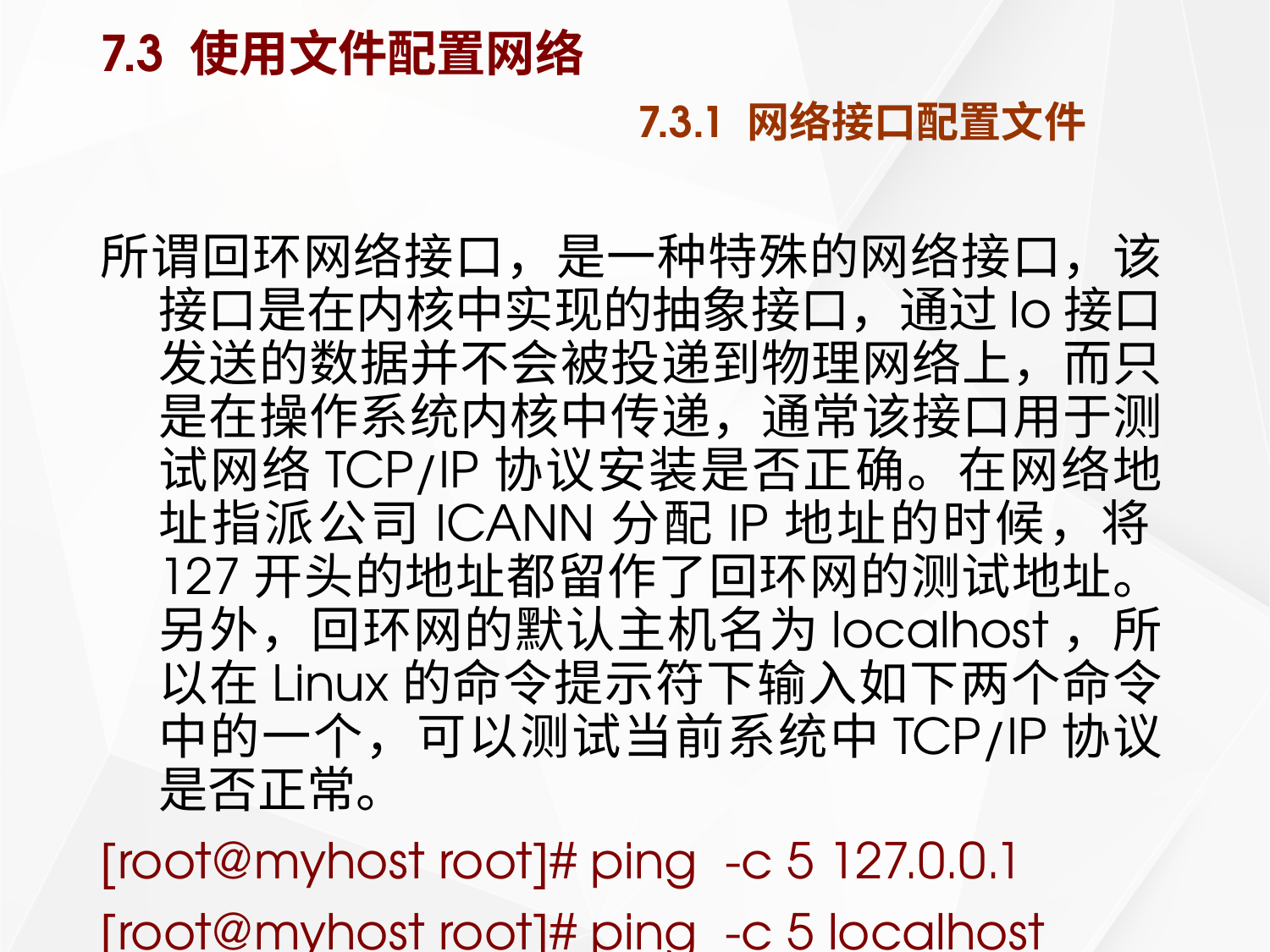

# 7.3 使用文件配置网络 7.3.1 网络接口配置文件
所谓回环网络接口，是一种特殊的网络接口，该接口是在内核中实现的抽象接口，通过lo接口发送的数据并不会被投递到物理网络上，而只是在操作系统内核中传递，通常该接口用于测试网络TCP/IP协议安装是否正确。在网络地址指派公司ICANN分配IP地址的时候，将127开头的地址都留作了回环网的测试地址。另外，回环网的默认主机名为localhost，所以在Linux的命令提示符下输入如下两个命令中的一个，可以测试当前系统中TCP/IP协议是否正常。
[root@myhost root]# ping  -c 5 127.0.0.1
[root@myhost root]# ping  -c 5 localhost